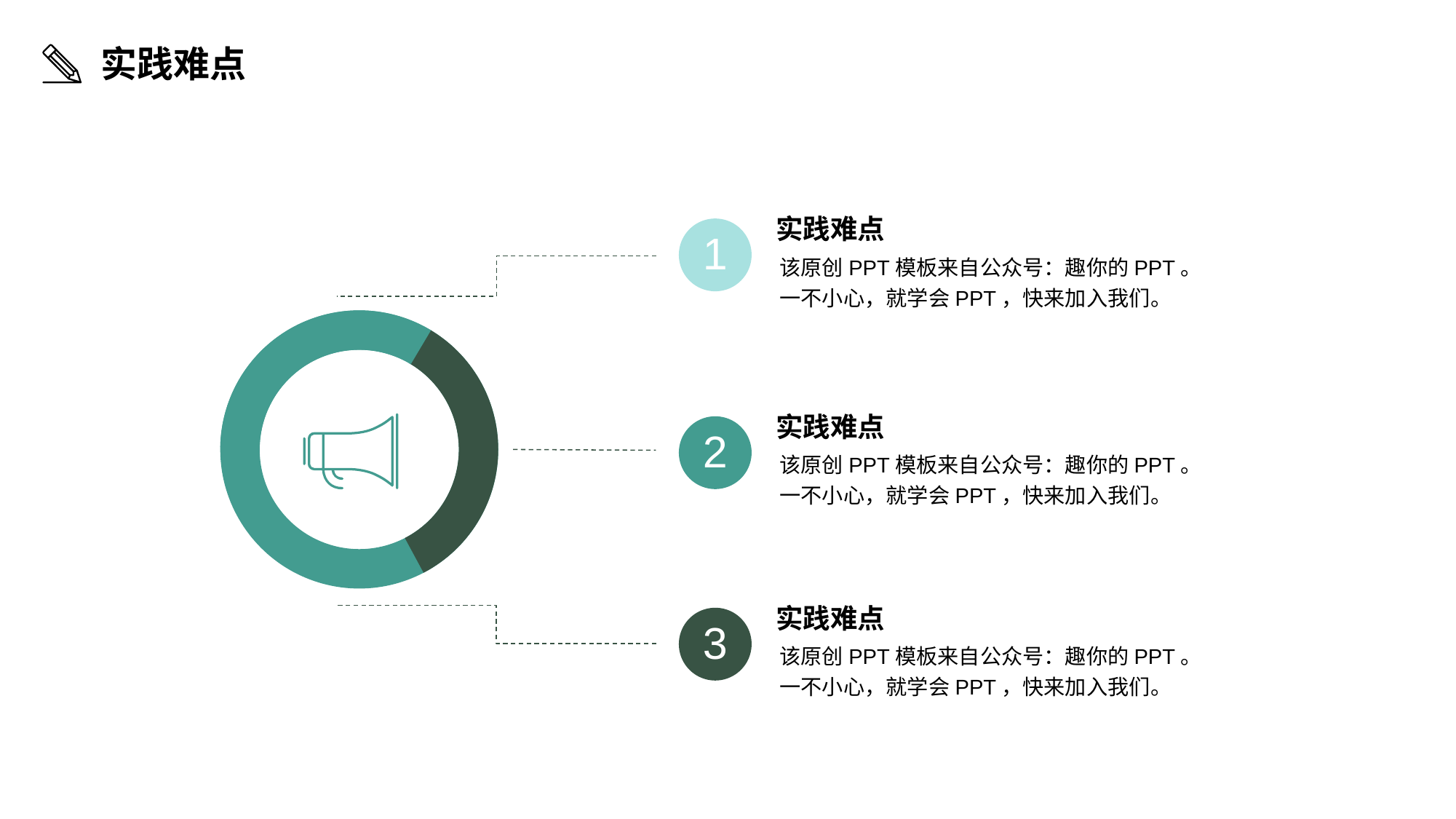

实践难点

实践难点

1
该原创PPT模板来自公众号：趣你的PPT。一不小心，就学会PPT，快来加入我们。

实践难点

2
该原创PPT模板来自公众号：趣你的PPT。一不小心，就学会PPT，快来加入我们。
实践难点

3
该原创PPT模板来自公众号：趣你的PPT。一不小心，就学会PPT，快来加入我们。